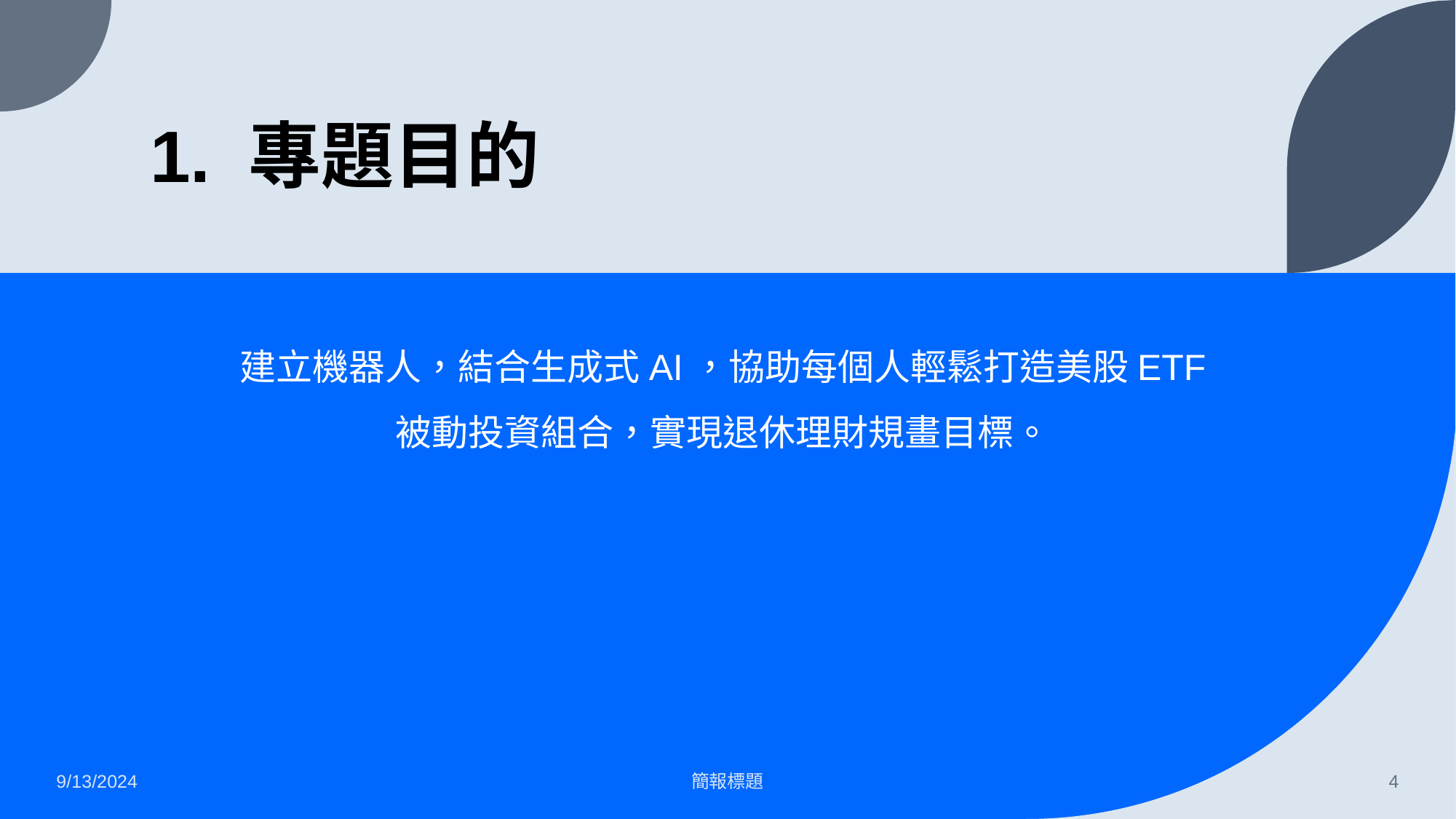

# 1. 專題目的
建立機器人，結合生成式AI，協助每個人輕鬆打造美股ETF
被動投資組合，實現退休理財規畫目標。
9/13/2024
簡報標題
4